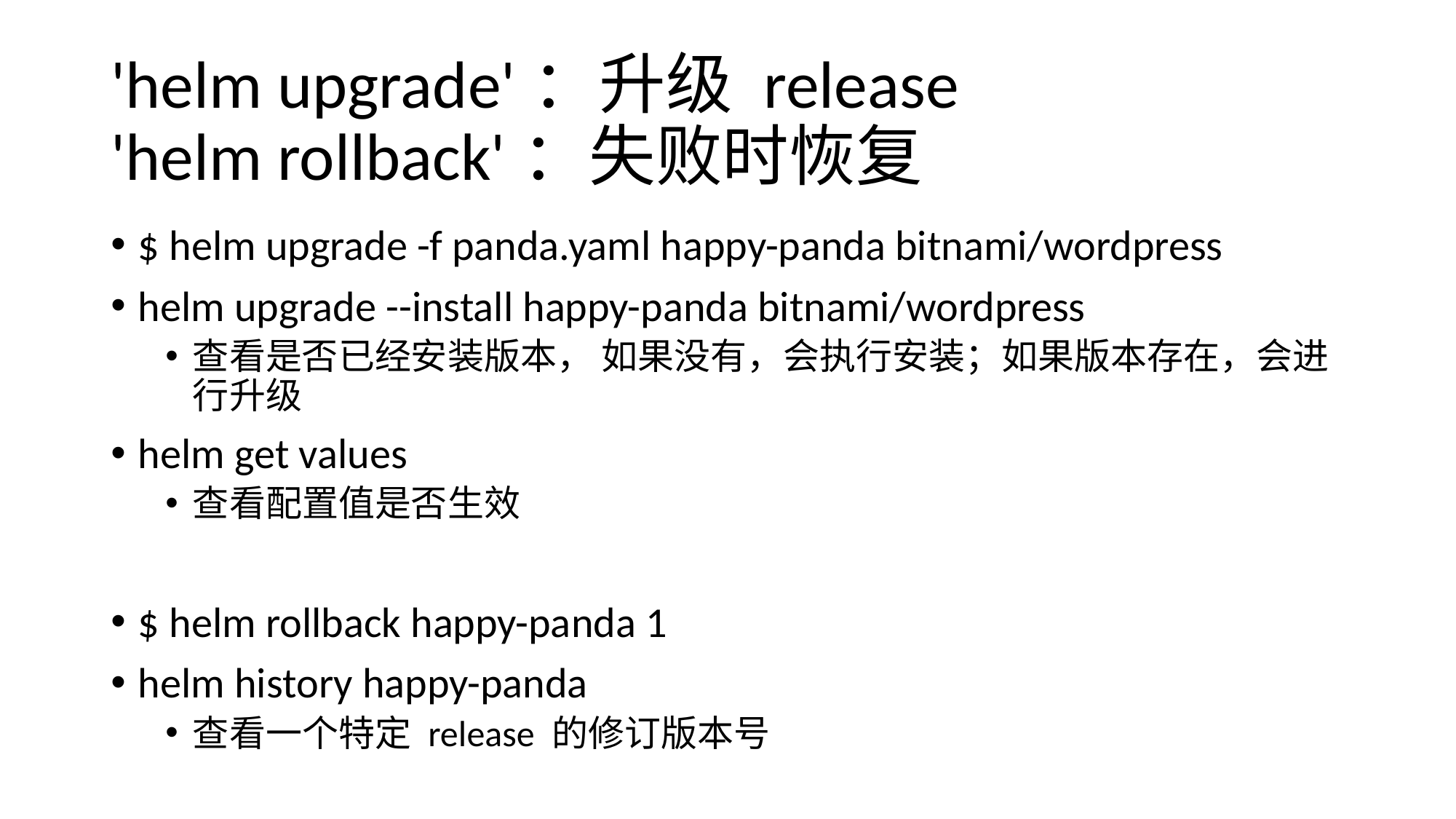

# 'helm upgrade'：升级 release 'helm rollback'：失败时恢复
$ helm upgrade -f panda.yaml happy-panda bitnami/wordpress
helm upgrade --install happy-panda bitnami/wordpress
查看是否已经安装版本， 如果没有，会执行安装；如果版本存在，会进行升级
helm get values
查看配置值是否生效

$ helm rollback happy-panda 1
helm history happy-panda
查看一个特定 release 的修订版本号